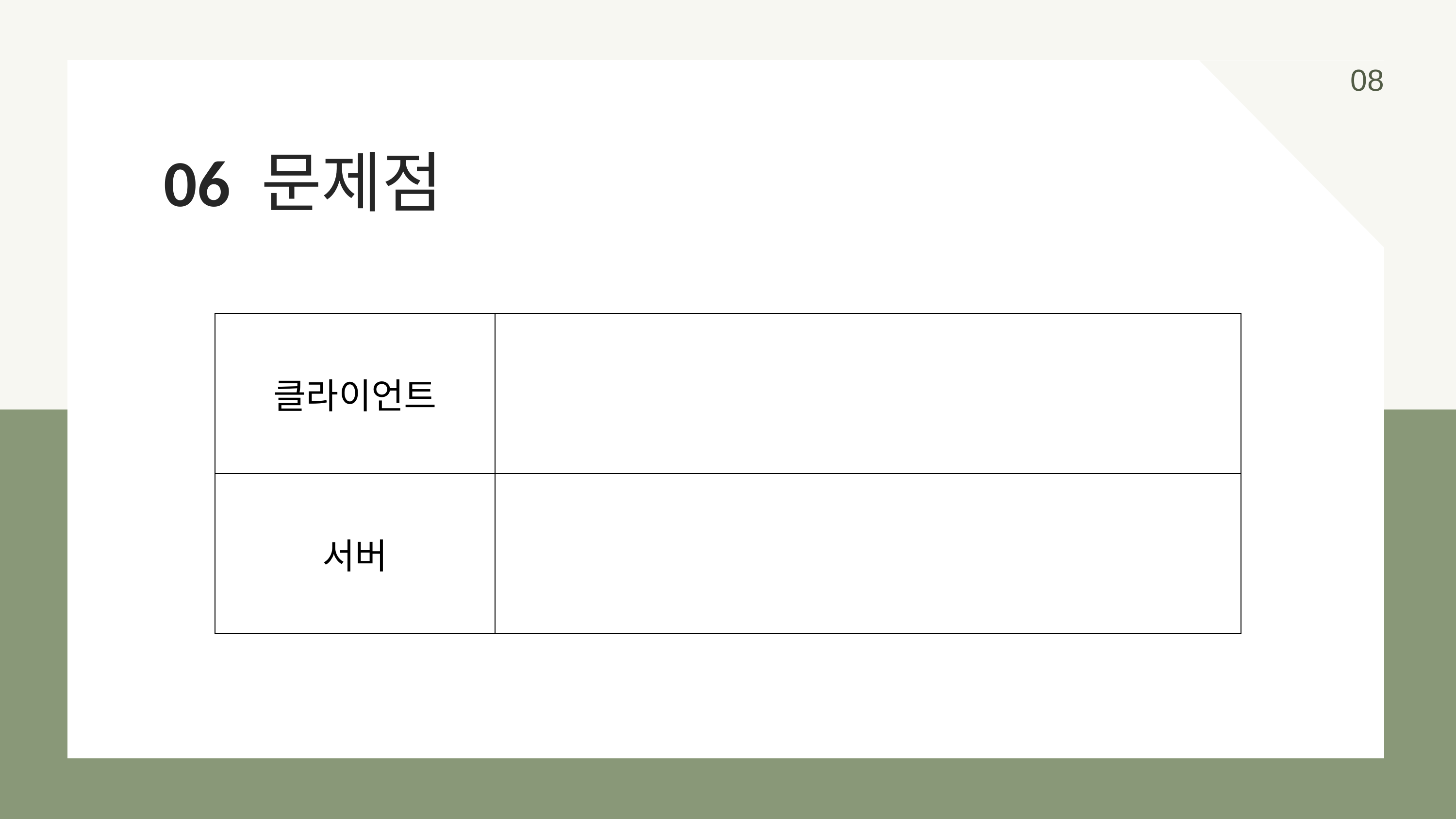

08
06 문제점
| 클라이언트 |  |
| --- | --- |
| 서버 |  |